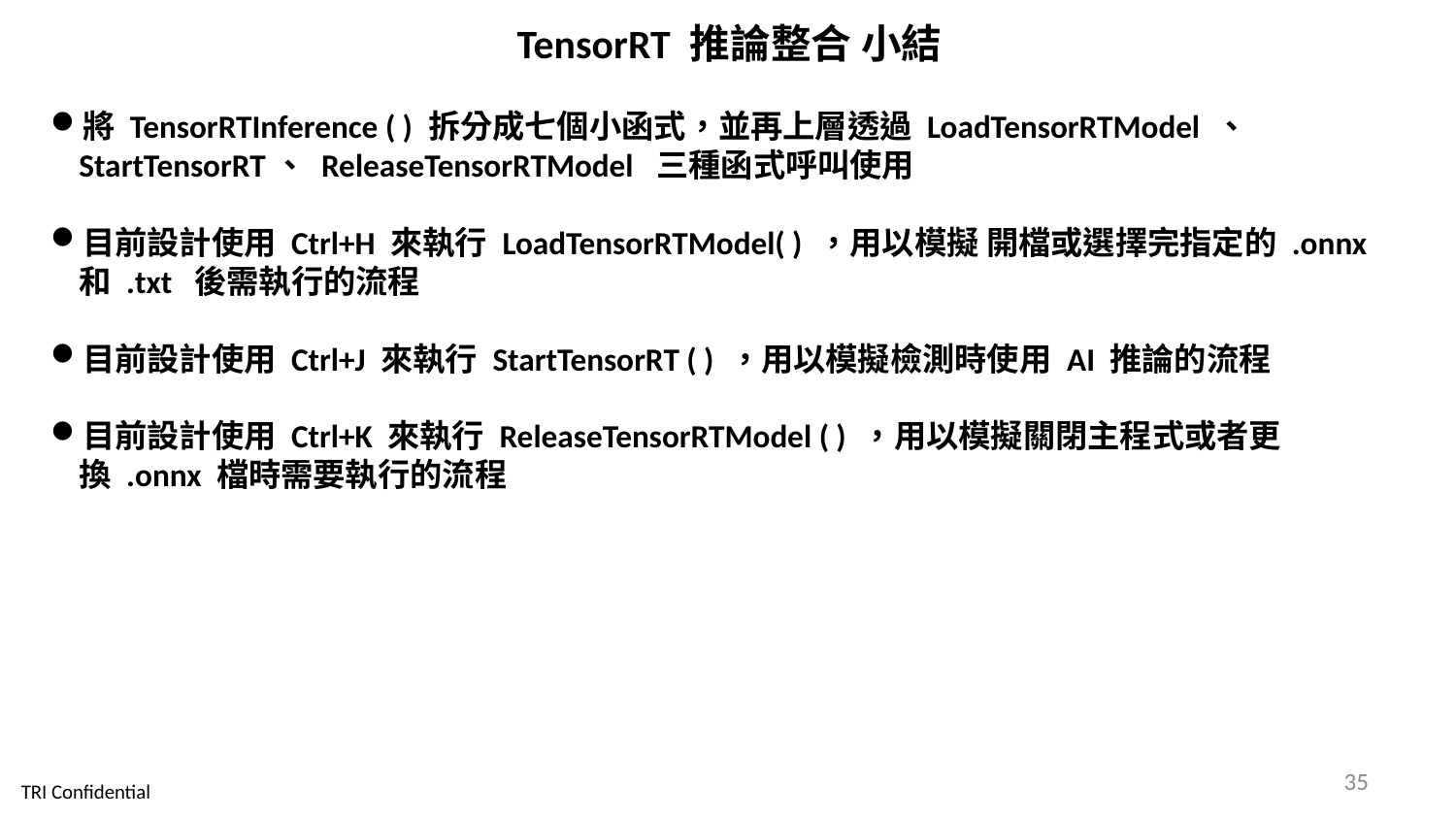

TensorRT 推論整合 小結
將 TensorRTInference ( ) 拆分成七個小函式，並再上層透過 LoadTensorRTModel 、 StartTensorRT、 ReleaseTensorRTModel  三種函式呼叫使用

目前設計使用 Ctrl+H 來執行 LoadTensorRTModel( ) ，用以模擬 開檔或選擇完指定的 .onnx 和 .txt  後需執行的流程

目前設計使用 Ctrl+J 來執行 StartTensorRT ( ) ，用以模擬檢測時使用 AI 推論的流程

目前設計使用 Ctrl+K 來執行 ReleaseTensorRTModel ( ) ，用以模擬關閉主程式或者更換 .onnx 檔時需要執行的流程

35
TRI Confidential